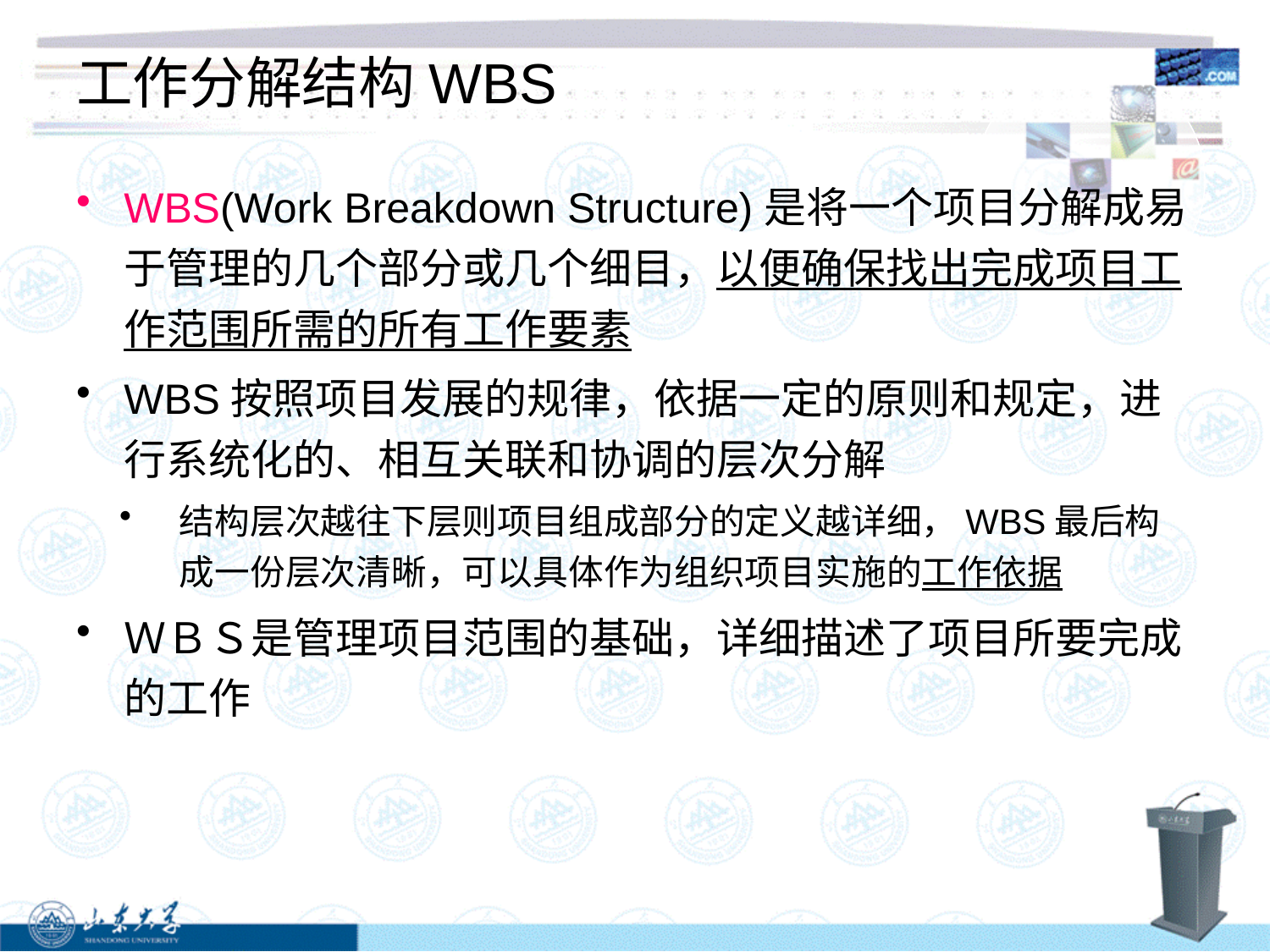

# 工作分解结构WBS
WBS(Work Breakdown Structure)是将一个项目分解成易于管理的几个部分或几个细目，以便确保找出完成项目工作范围所需的所有工作要素
WBS按照项目发展的规律，依据一定的原则和规定，进行系统化的、相互关联和协调的层次分解
结构层次越往下层则项目组成部分的定义越详细，WBS最后构成一份层次清晰，可以具体作为组织项目实施的工作依据
ＷＢＳ是管理项目范围的基础，详细描述了项目所要完成的工作